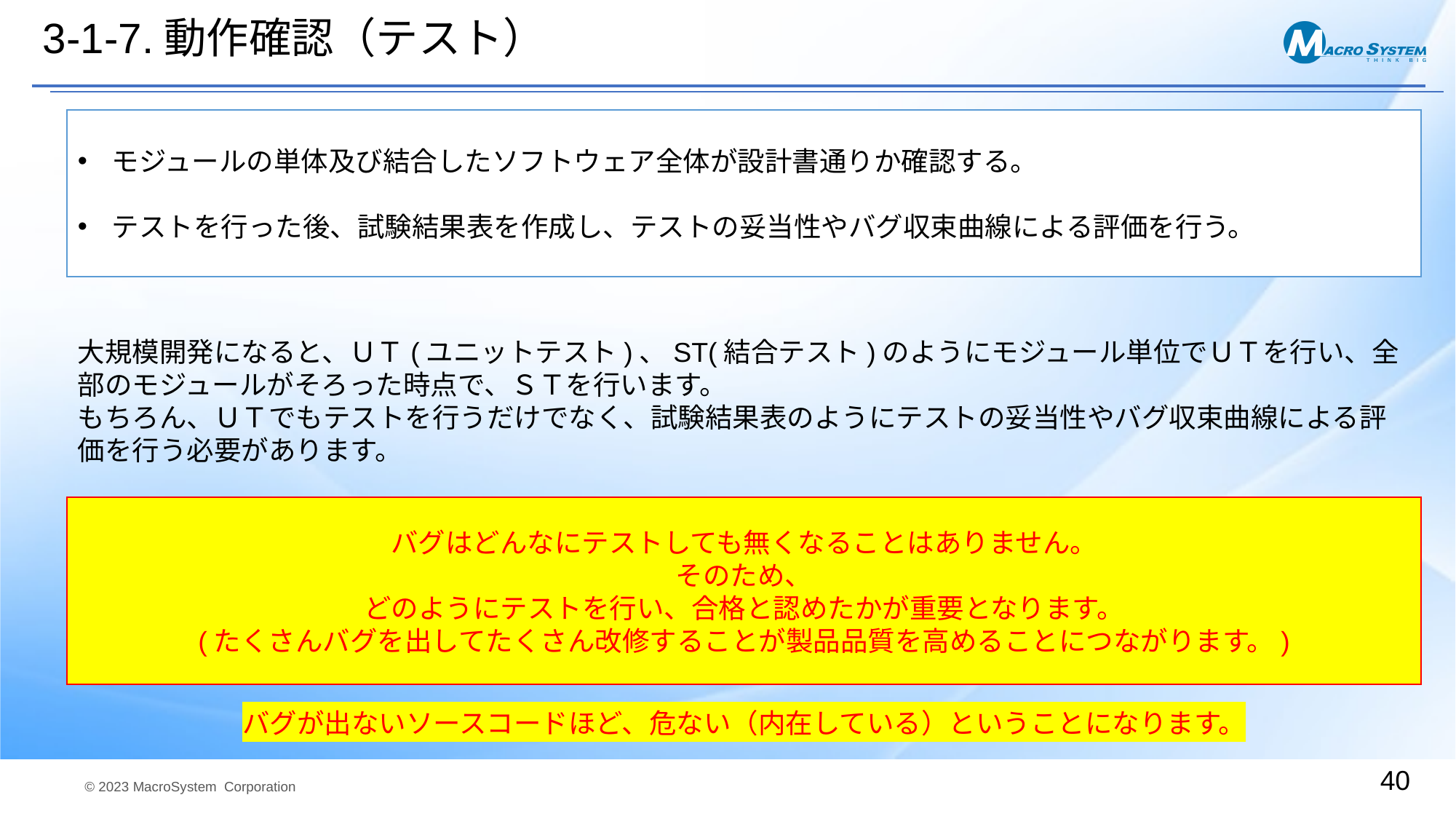

# 3-1-7.動作確認（テスト）
モジュールの単体及び結合したソフトウェア全体が設計書通りか確認する。

テストを行った後、試験結果表を作成し、テストの妥当性やバグ収束曲線による評価を行う。
大規模開発になると、ＵＴ(ユニットテスト)、ST(結合テスト)のようにモジュール単位でＵＴを行い、全部のモジュールがそろった時点で、ＳＴを行います。
もちろん、ＵＴでもテストを行うだけでなく、試験結果表のようにテストの妥当性やバグ収束曲線による評価を行う必要があります。
バグはどんなにテストしても無くなることはありません。
そのため、
どのようにテストを行い、合格と認めたかが重要となります。
(たくさんバグを出してたくさん改修することが製品品質を高めることにつながります。)
バグが出ないソースコードほど、危ない（内在している）ということになります。